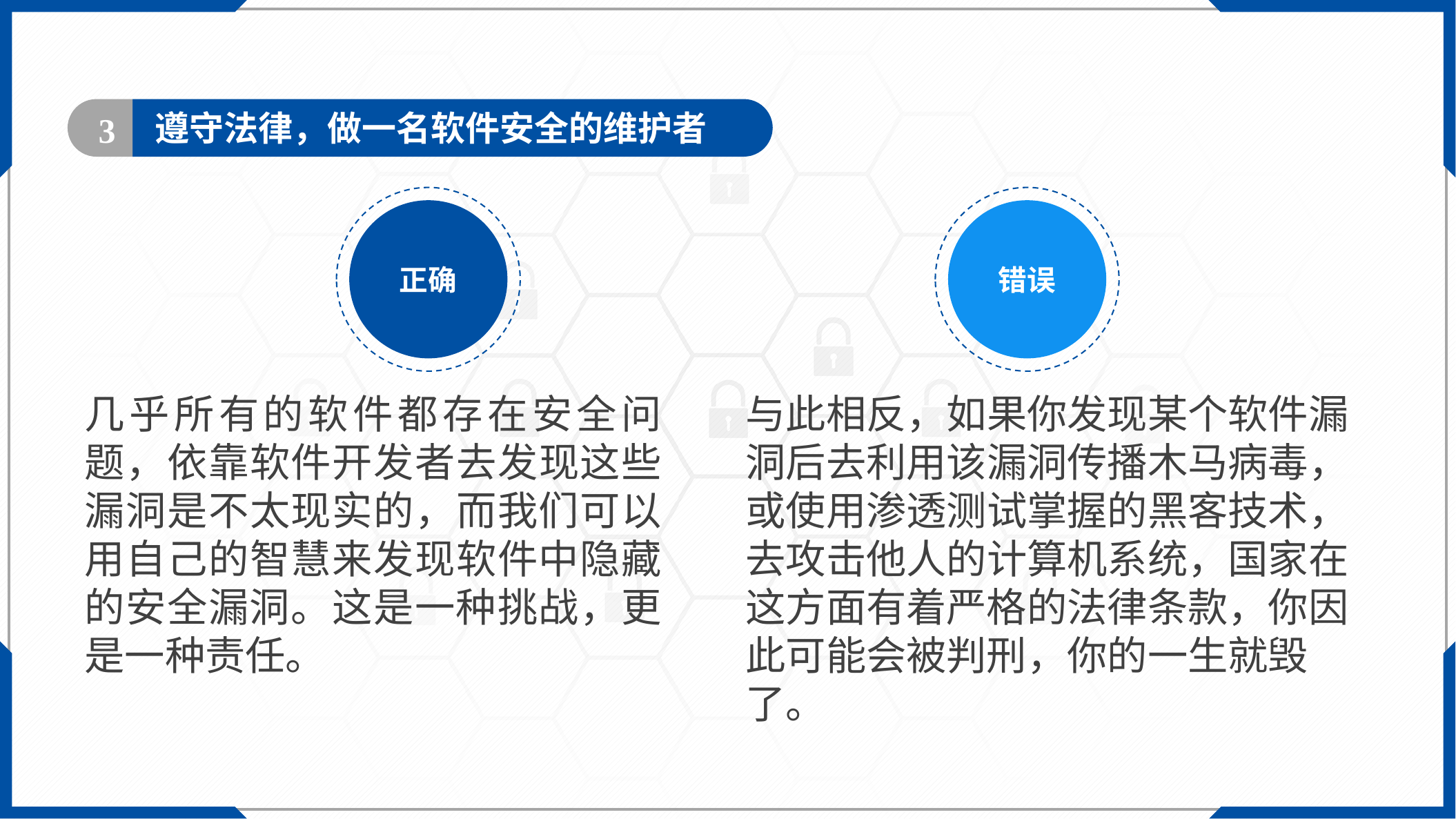

遵守法律，做一名软件安全的维护者
3

正确

错误
几乎所有的软件都存在安全问题，依靠软件开发者去发现这些漏洞是不太现实的，而我们可以用自己的智慧来发现软件中隐藏的安全漏洞。这是一种挑战，更是一种责任。
与此相反，如果你发现某个软件漏洞后去利用该漏洞传播木马病毒，或使用渗透测试掌握的黑客技术，去攻击他人的计算机系统，国家在这方面有着严格的法律条款，你因此可能会被判刑，你的一生就毁了。